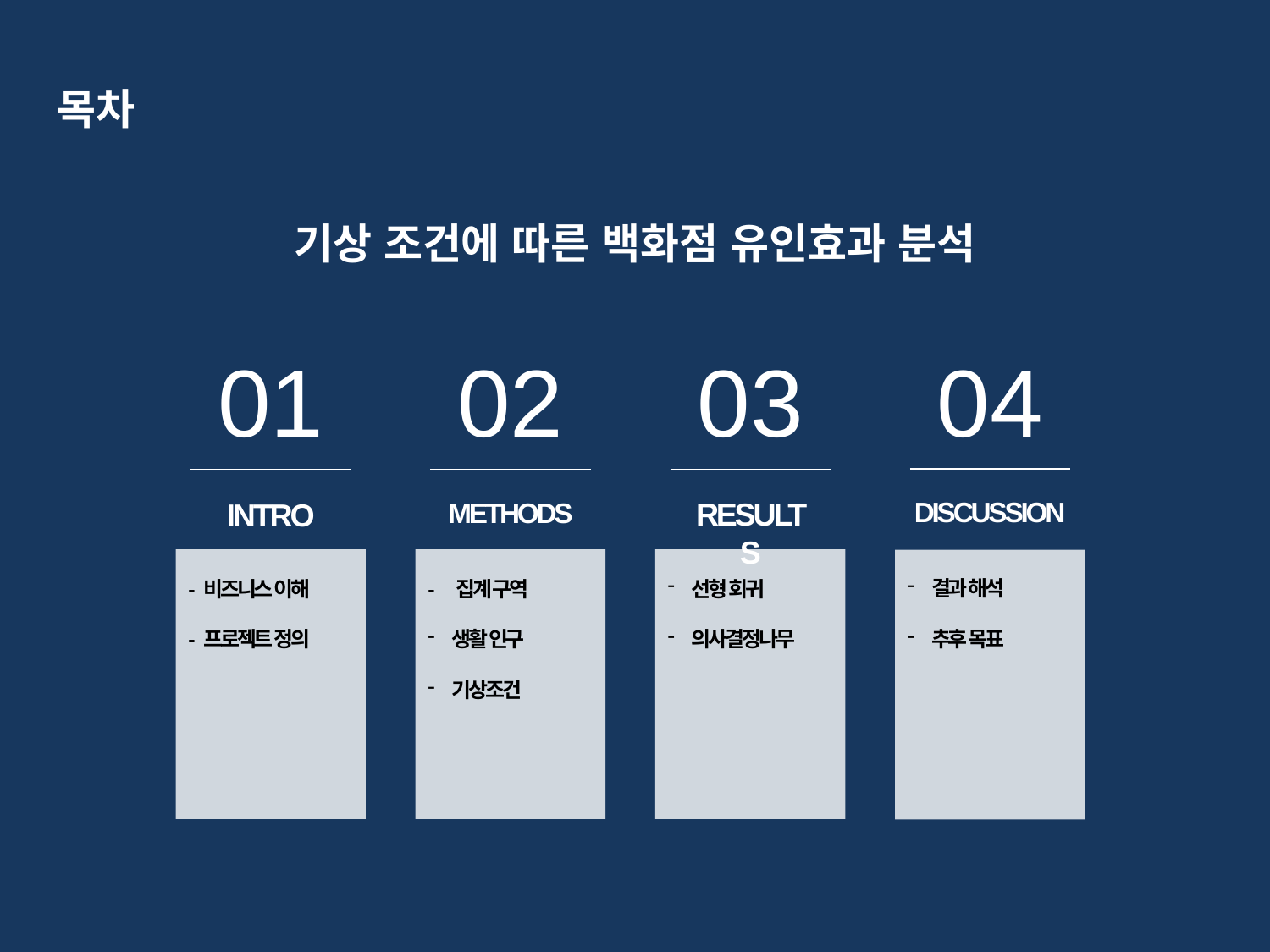

목차
기상 조건에 따른 백화점 유인효과 분석
04
DISCUSSION

결과 해석

추후 목표
01
INTRO

- 비즈니스 이해

- 프로젝트 정의

02
METHODS

-    집계 구역

생활 인구

기상조건

03
RESULTS

선형 회귀

의사결정나무